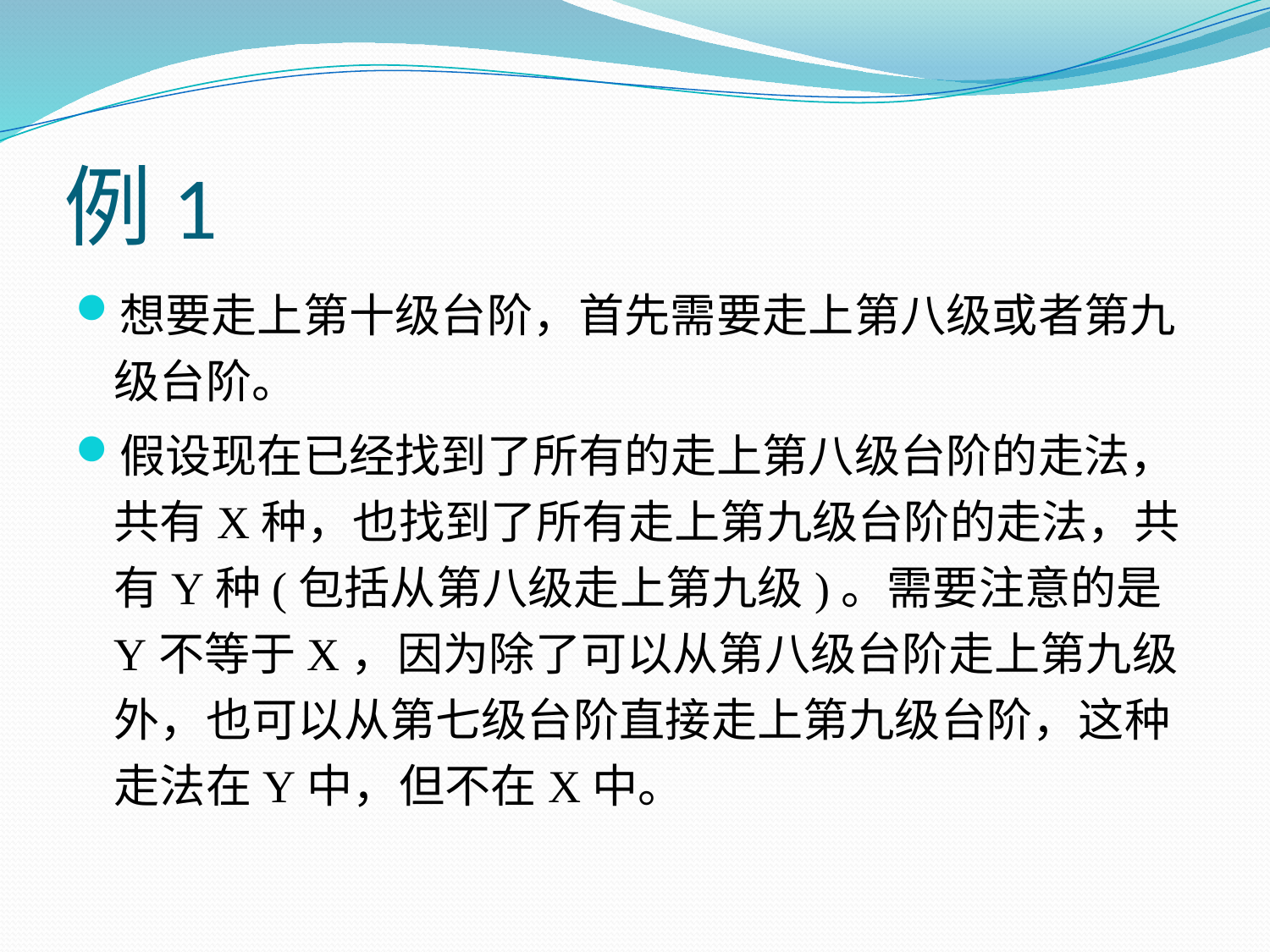

# 例1
想要走上第十级台阶，首先需要走上第八级或者第九级台阶。
假设现在已经找到了所有的走上第八级台阶的走法，共有X种，也找到了所有走上第九级台阶的走法，共有Y种(包括从第八级走上第九级)。需要注意的是Y不等于X，因为除了可以从第八级台阶走上第九级外，也可以从第七级台阶直接走上第九级台阶，这种走法在Y中，但不在X中。